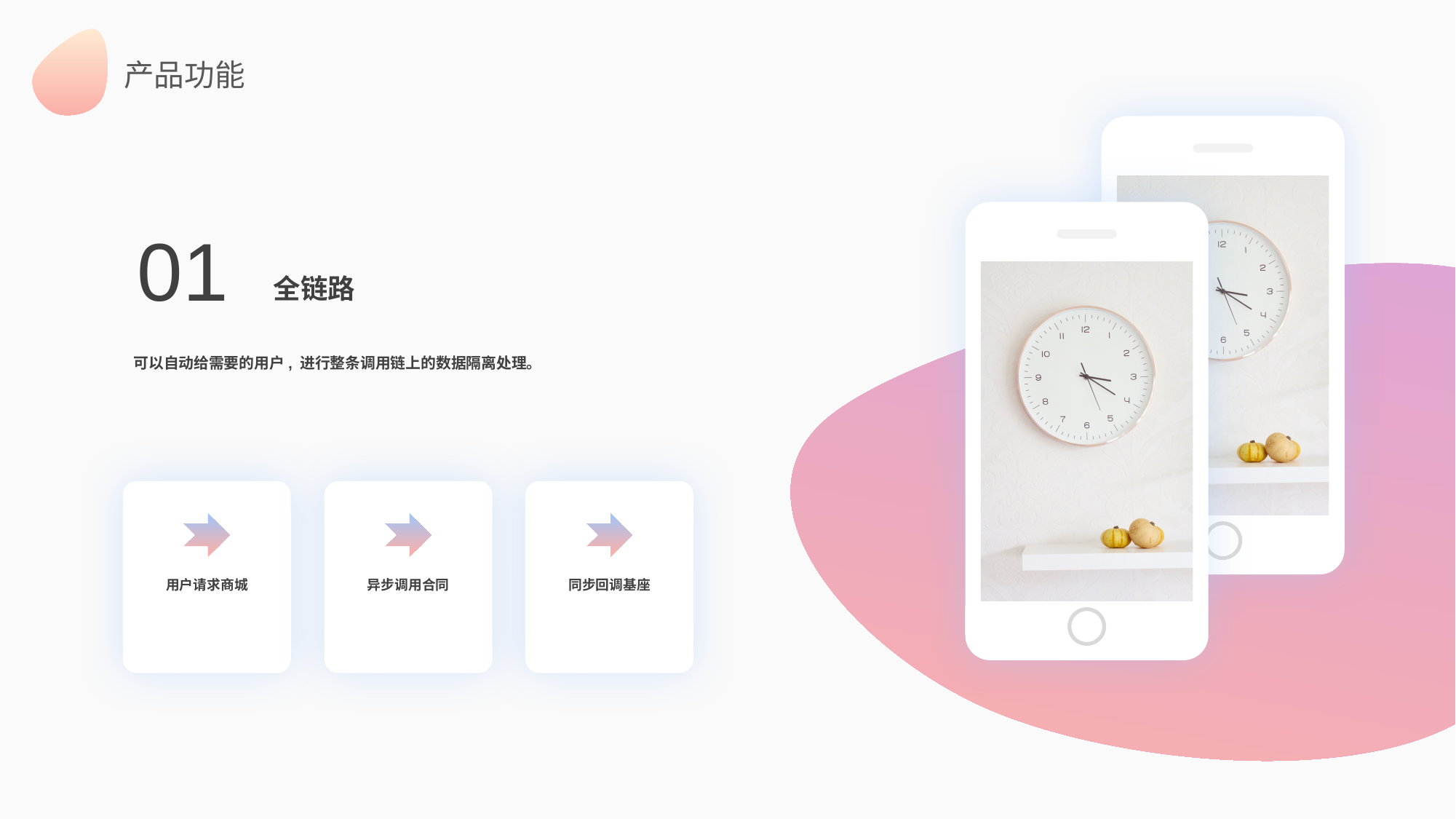

产品功能

01
全链路

可以自动给需要的用户, 进行整条调用链上的数据隔离处理。

用户请求商城

同步回调基座

异步调用合同